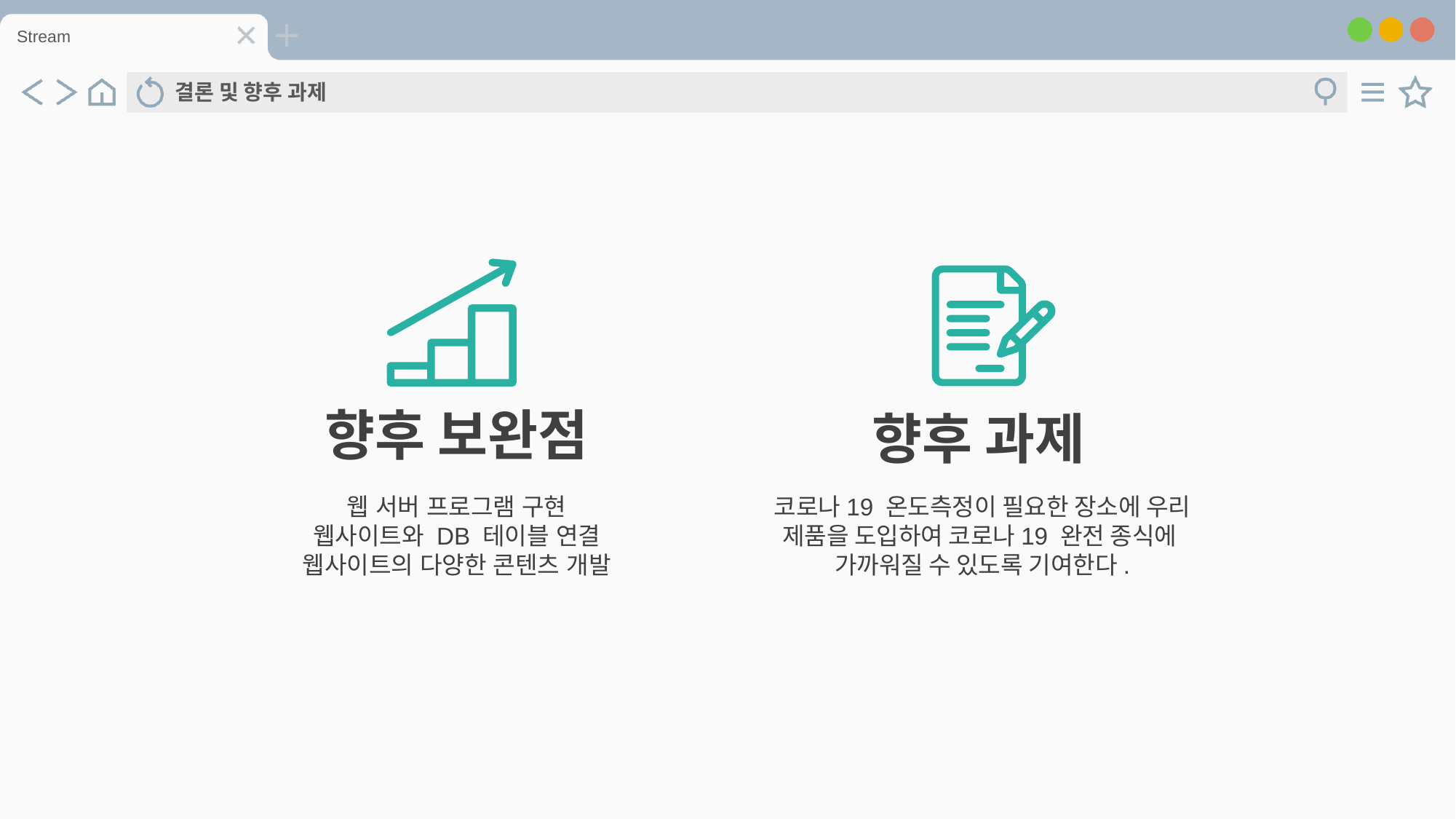

Stream
결론 및 향후 과제

향후 보완점
웹 서버 프로그램 구현
웹사이트와 DB 테이블 연결
웹사이트의 다양한 콘텐츠 개발

향후 과제
코로나19 온도측정이 필요한 장소에 우리 제품을 도입하여 코로나19 완전 종식에
가까워질 수 있도록 기여한다.